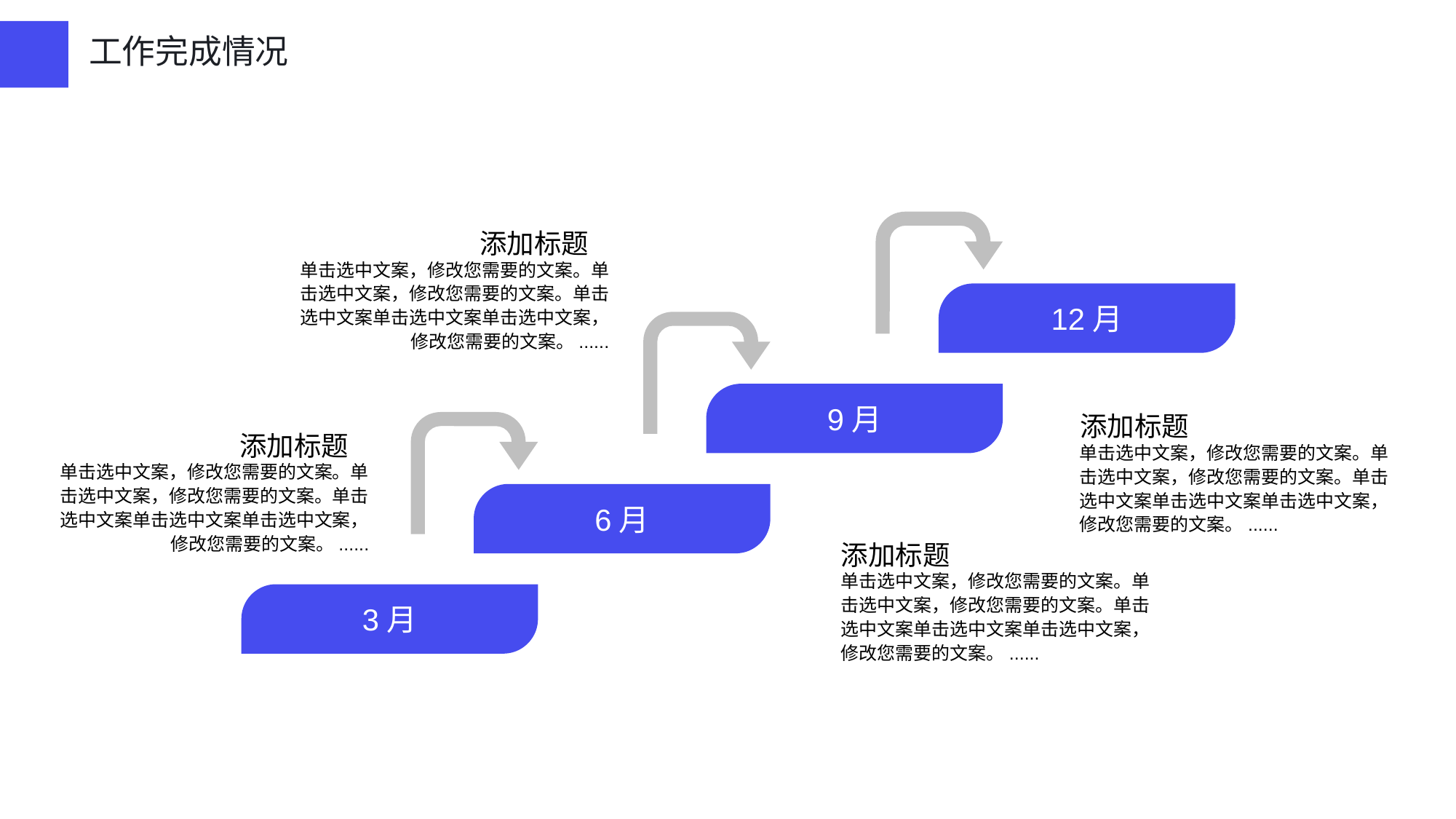

工作完成情况
添加标题
单击选中文案，修改您需要的文案。单击选中文案，修改您需要的文案。单击选中文案单击选中文案单击选中文案，修改您需要的文案。......

12月

9月
添加标题
单击选中文案，修改您需要的文案。单击选中文案，修改您需要的文案。单击选中文案单击选中文案单击选中文案，修改您需要的文案。......

添加标题
单击选中文案，修改您需要的文案。单击选中文案，修改您需要的文案。单击选中文案单击选中文案单击选中文案，修改您需要的文案。......
6月
添加标题
单击选中文案，修改您需要的文案。单击选中文案，修改您需要的文案。单击选中文案单击选中文案单击选中文案，修改您需要的文案。......
3月